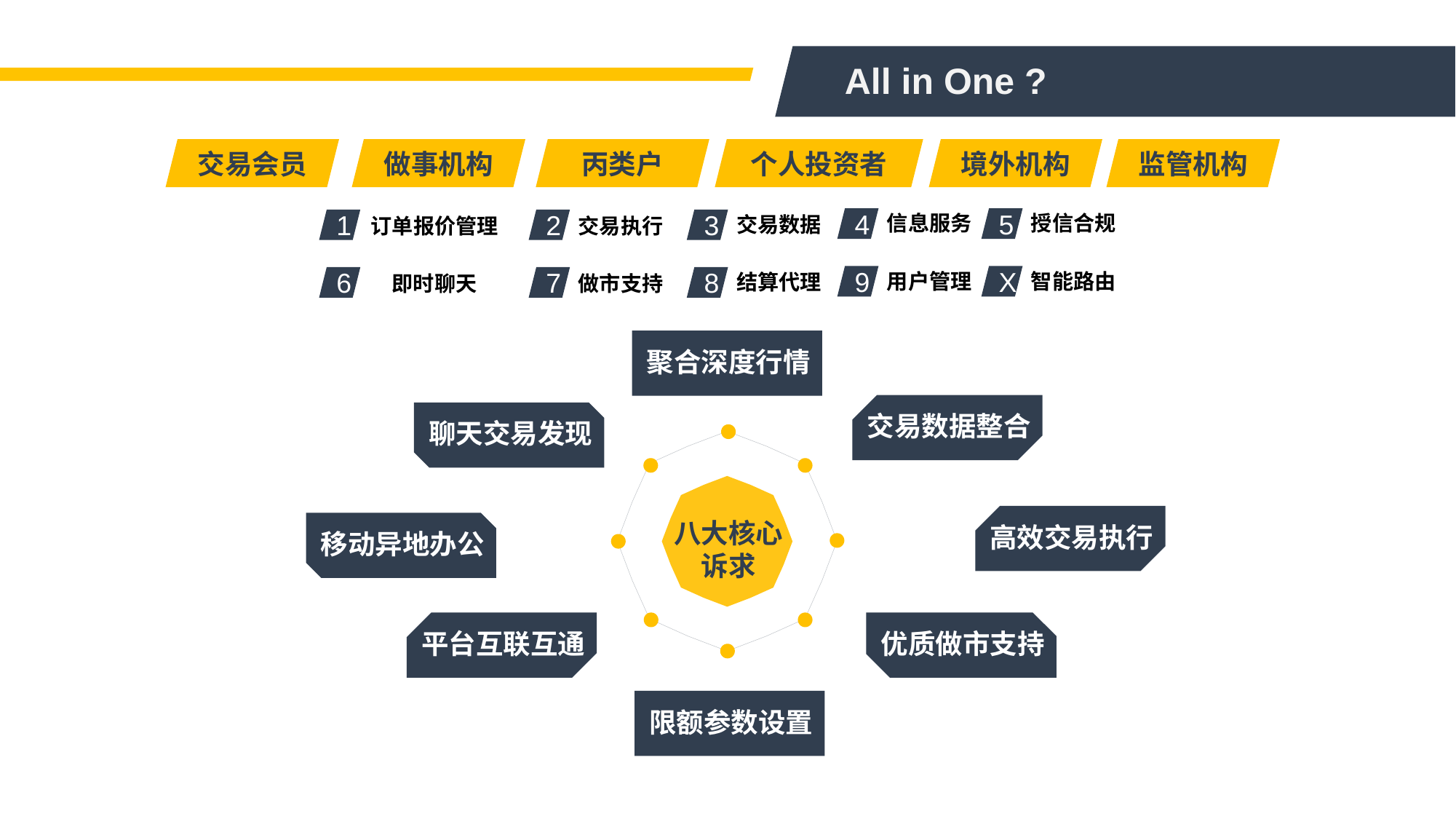

All in One ?

交易会员
做事机构
丙类户
个人投资者
境外机构
监管机构
信息服务
4
授信合规
5
交易数据
3
订单报价管理
1
交易执行
2
用户管理
9
智能路由
X
结算代理
8
即时聊天
6
做市支持
7
八大
核心诉求

聚合深度行情

交易数据整合

聊天交易发现

高效交易执行
八大核心
诉求

移动异地办公

平台互联互通

优质做市支持

限额参数设置